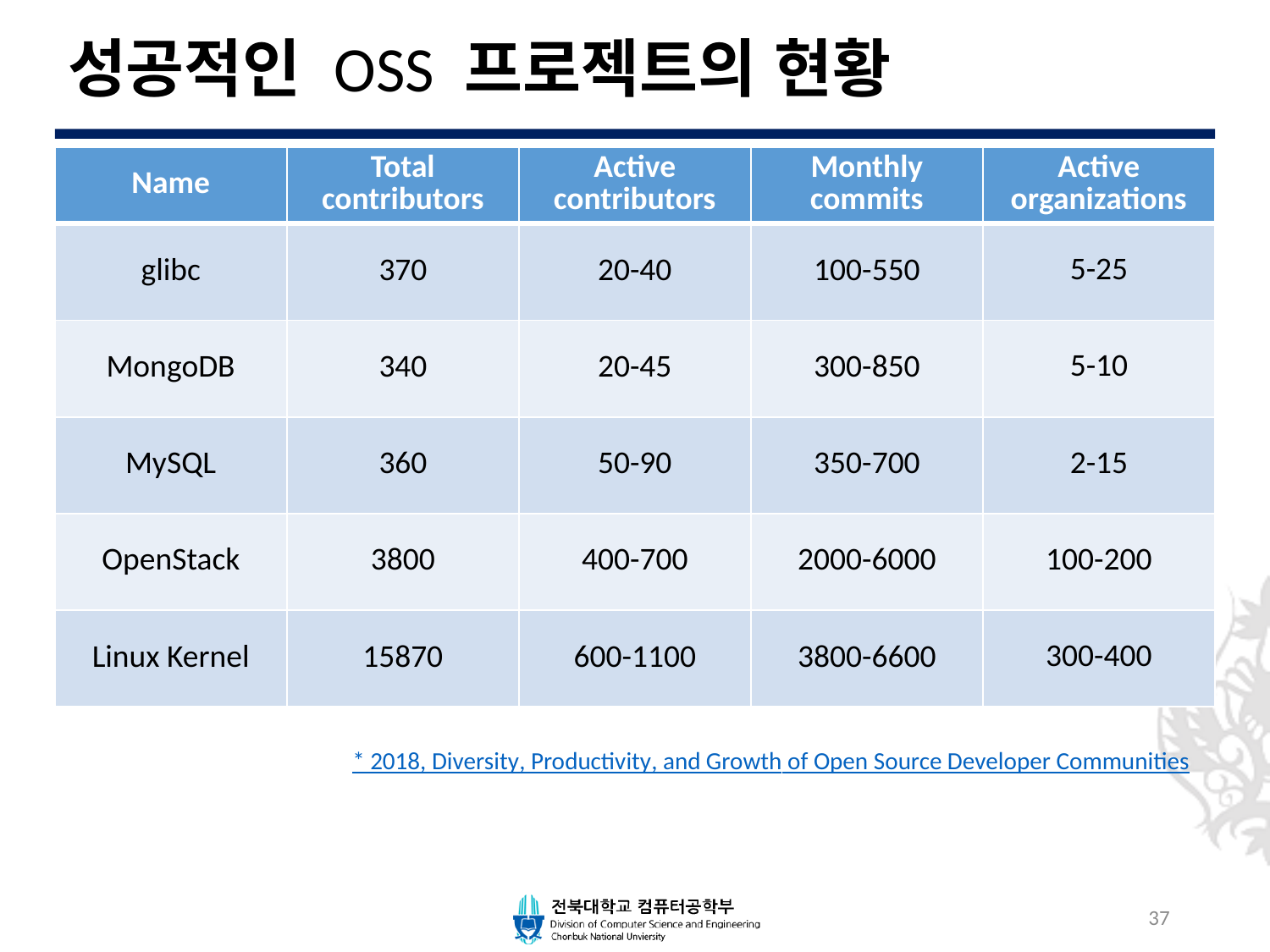

# 성공적인 OSS 프로젝트의 현황
| Name | Total contributors | Active contributors | Monthly commits | Active organizations |
| --- | --- | --- | --- | --- |
| glibc | 370 | 20-40 | 100-550 | 5-25 |
| MongoDB | 340 | 20-45 | 300-850 | 5-10 |
| MySQL | 360 | 50-90 | 350-700 | 2-15 |
| OpenStack | 3800 | 400-700 | 2000-6000 | 100-200 |
| Linux Kernel | 15870 | 600-1100 | 3800-6600 | 300-400 |
* 2018, Diversity, Productivity, and Growth of Open Source Developer Communities
37